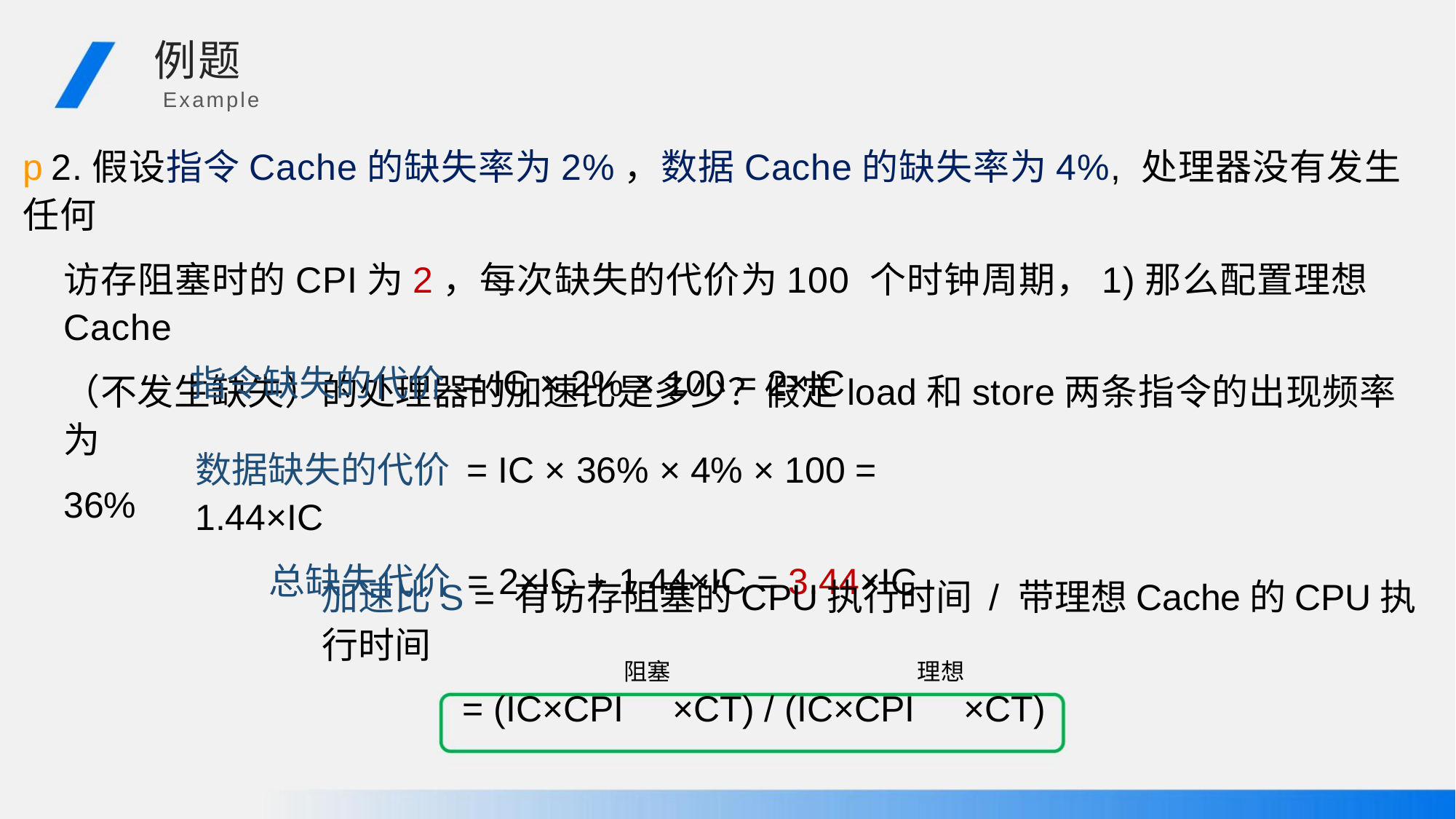

例题
Example
p2.假设指令Cache的缺失率为2%，数据Cache的缺失率为4%, 处理器没有发生任何
访存阻塞时的CPI为2，每次缺失的代价为100 个时钟周期，1)那么配置理想Cache
（不发生缺失）的处理器的加速比是多少？假定load和store两条指令的出现频率为
36%
指令缺失的代价 = IC × 2% × 100 = 2×IC
数据缺失的代价 = IC × 36% × 4% × 100 = 1.44×IC
总缺失代价 = 2×IC + 1.44×IC = 3.44×IC
加速比S = 有访存阻塞的CPU执行时间 / 带理想Cache的CPU执行时间
= (IC×CPI ×CT) / (IC×CPI ×CT)
阻塞
理想